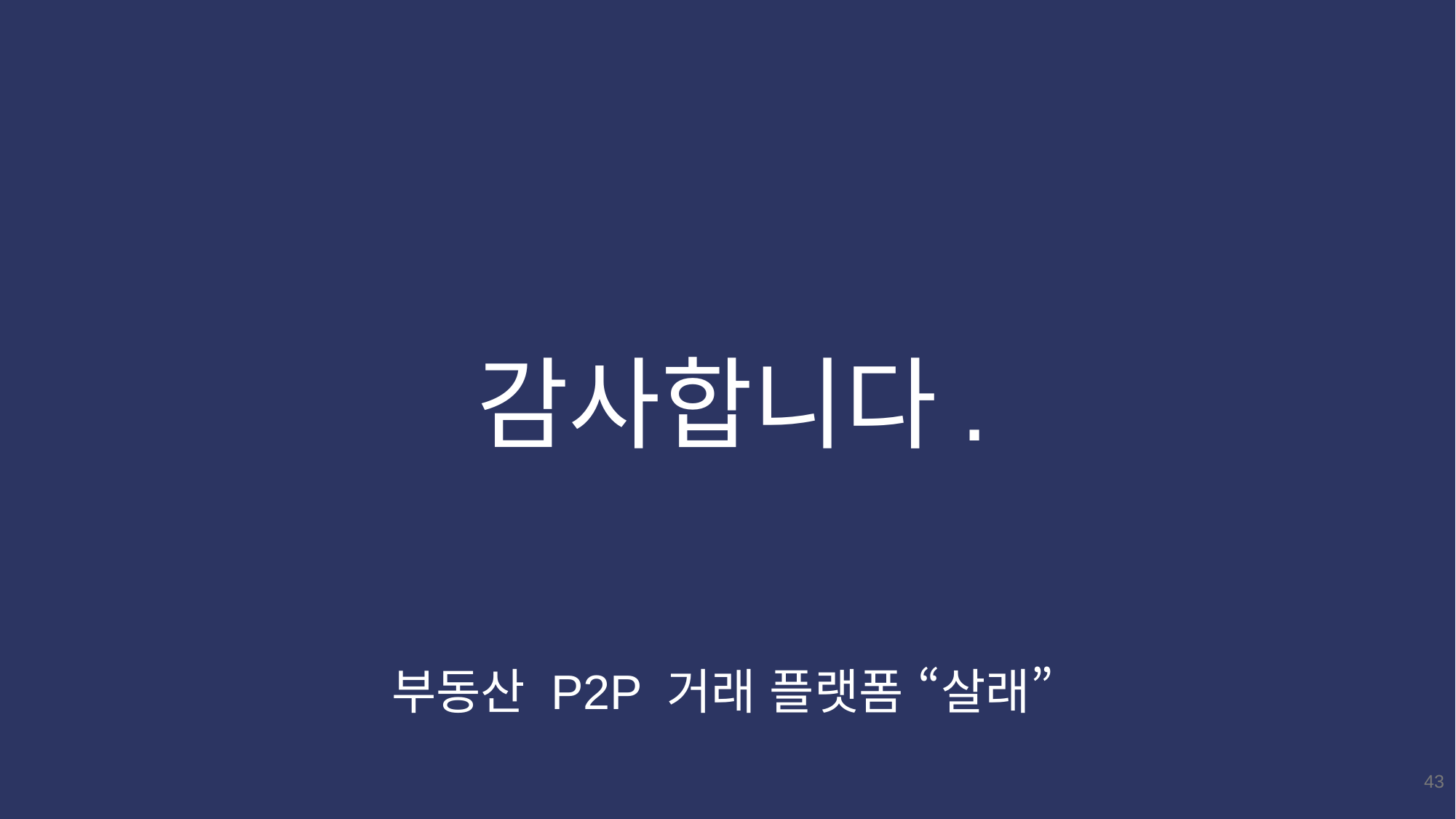

# 감사합니다.

부동산 P2P 거래 플랫폼 “살래”
43